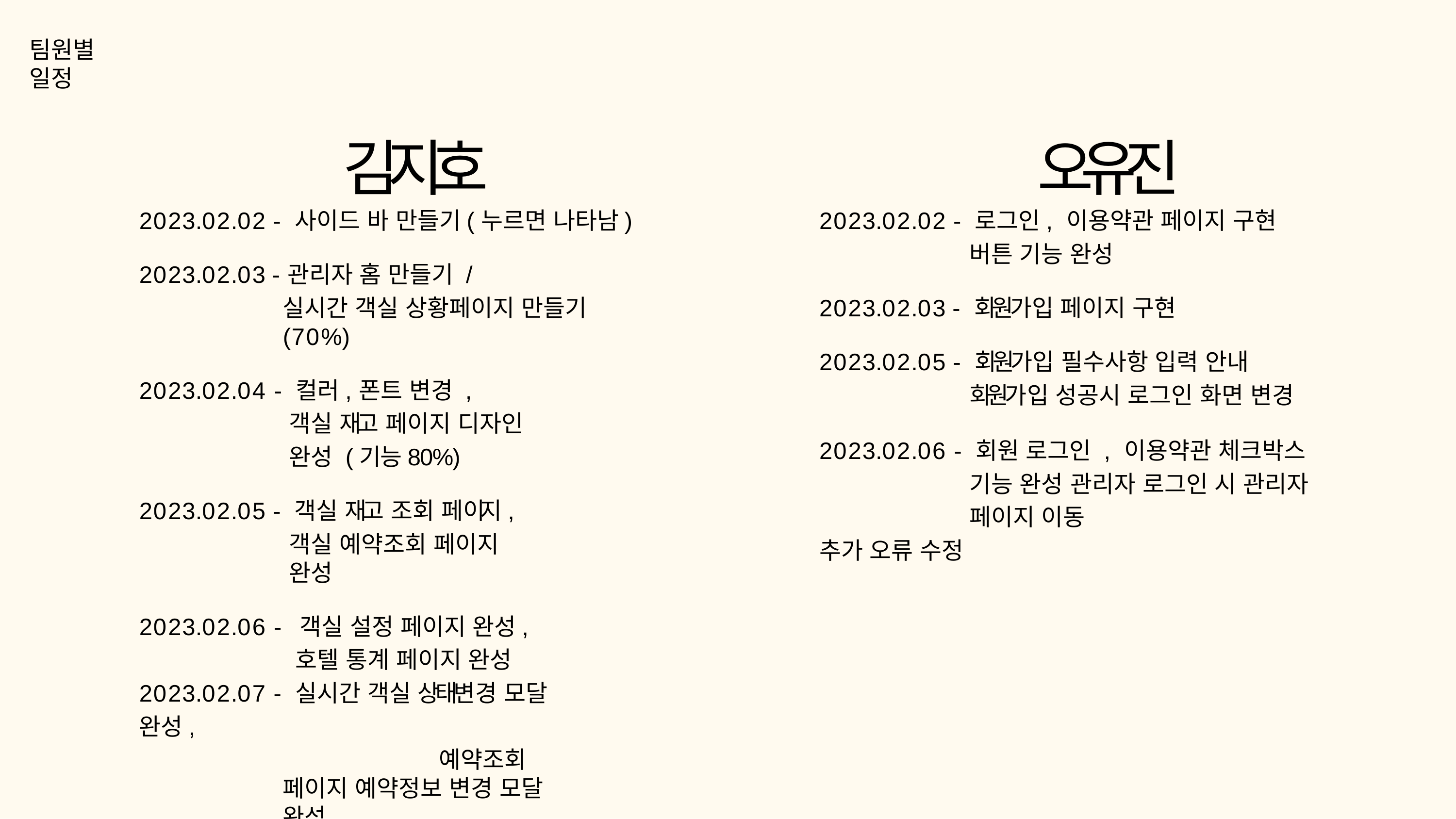

# 팀원별 일정
김지호
2023.02.02 - 사이드 바 만들기(누르면 나타남)

2023.02.03 -관리자 홈 만들기 /
실시간 객실 상황페이지 만들기(70%)

2023.02.04 - 컬러,폰트 변경 ,
객실 재고 페이지 디자인 완성  (기능80%)

2023.02.05 - 객실 재고 조회 페이지,
객실 예약조회 페이지 완성

2023.02.06 - 객실 설정 페이지 완성,
호텔 통계 페이지 완성  2023.02.07 - 실시간 객실 상태변경 모달 완성,
예약조회 페이지 예약정보 변경 모달 완성
오유진
2023.02.02 - 로그인, 이용약관 페이지 구현
버튼 기능 완성

2023.02.03 - 회원가입 페이지 구현

2023.02.05 - 회원가입 필수사항 입력 안내
회원가입 성공시 로그인 화면 변경

2023.02.06 - 회원 로그인 , 이용약관 체크박스 기능 완성  관리자 로그인 시 관리자 페이지 이동
추가 오류 수정